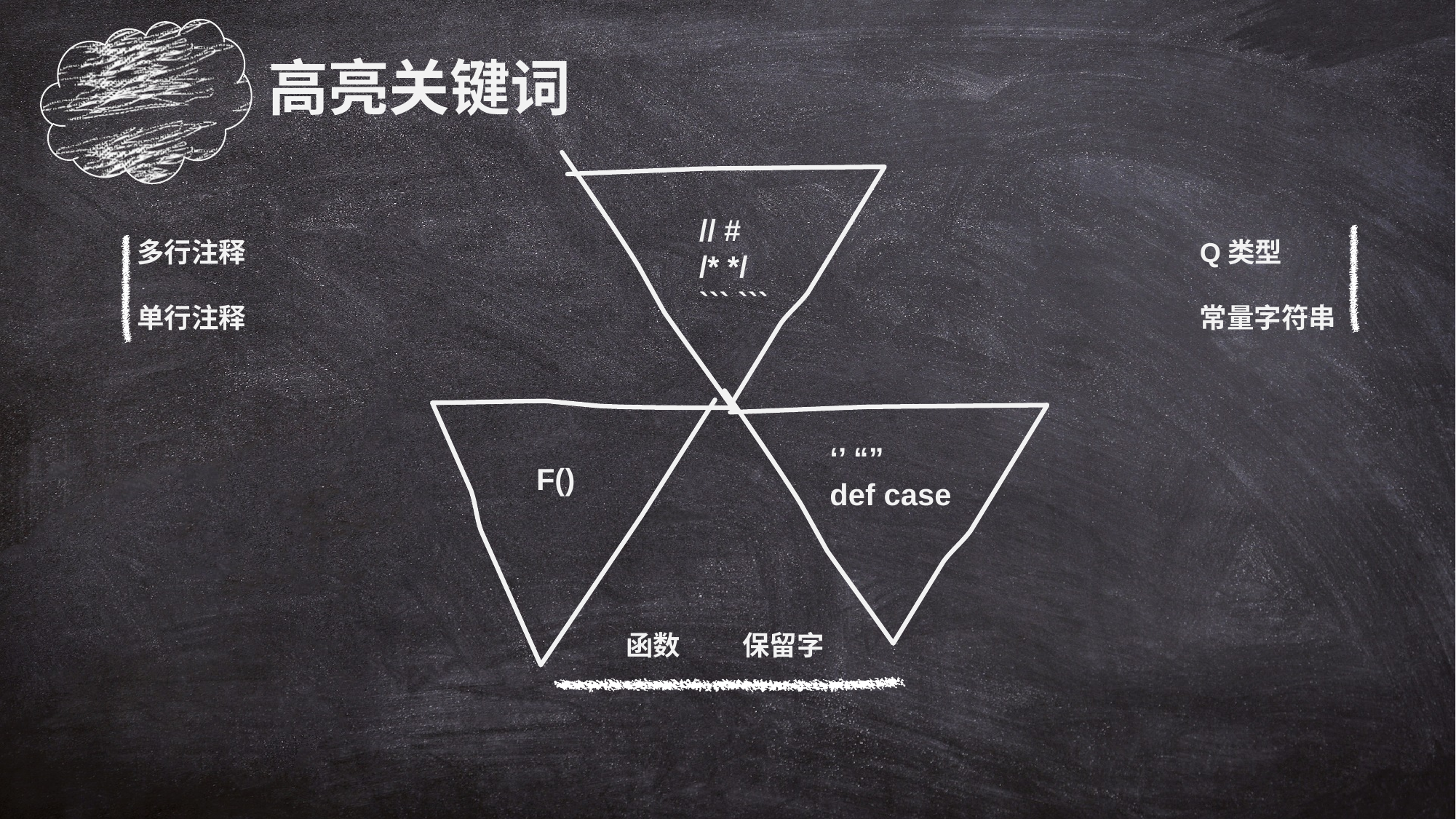

高亮关键词

// #
/* */
``` ```
多行注释

单行注释
Q类型

常量字符串

‘’ “”
def case
F()
函数          保留字